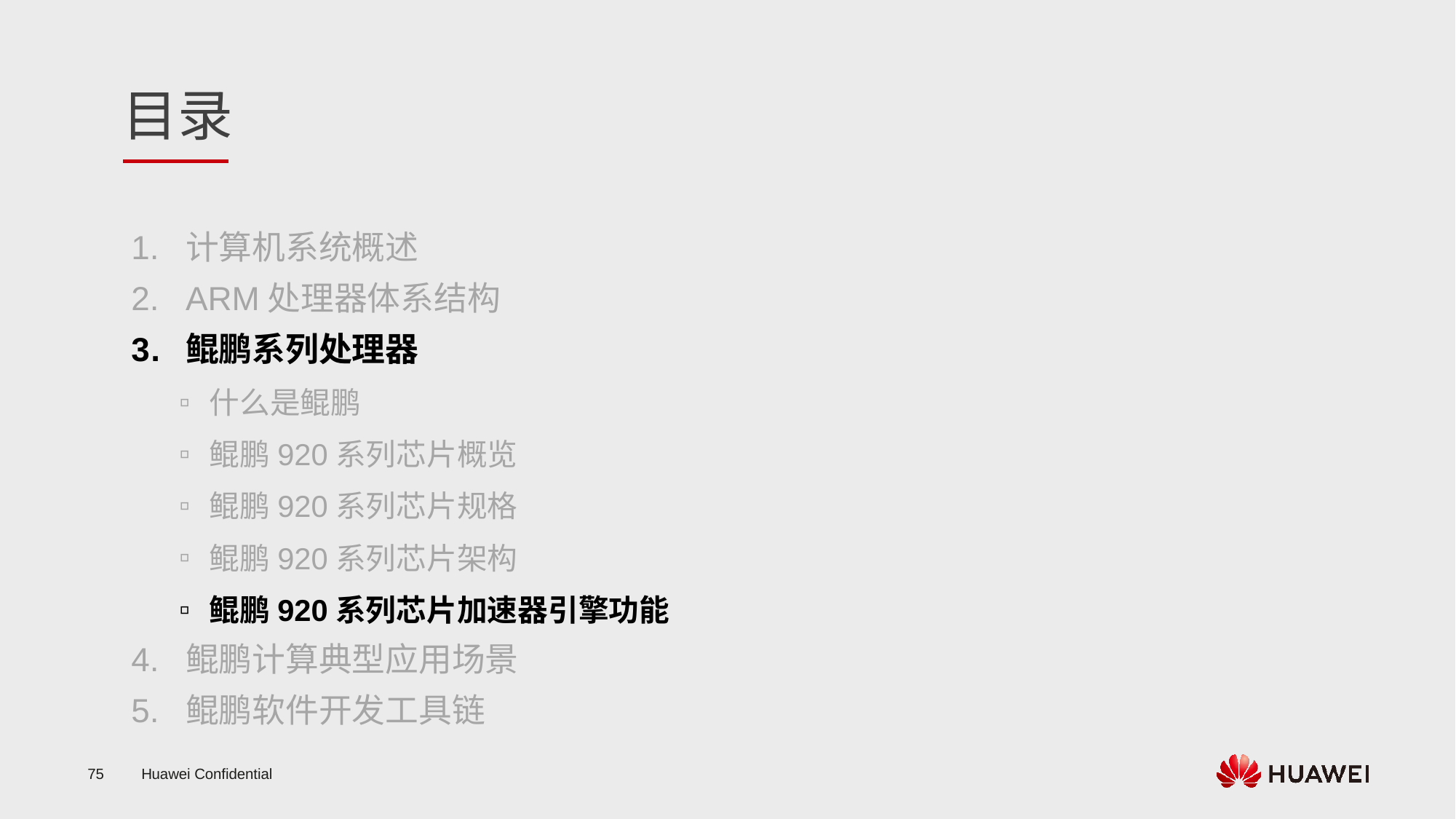

计算机系统概述
ARM处理器体系结构
鲲鹏系列处理器
什么是鲲鹏
鲲鹏920系列芯片概览
鲲鹏920系列芯片规格
鲲鹏920系列芯片架构
鲲鹏920系列芯片加速器引擎功能
鲲鹏计算典型应用场景
鲲鹏软件开发工具链